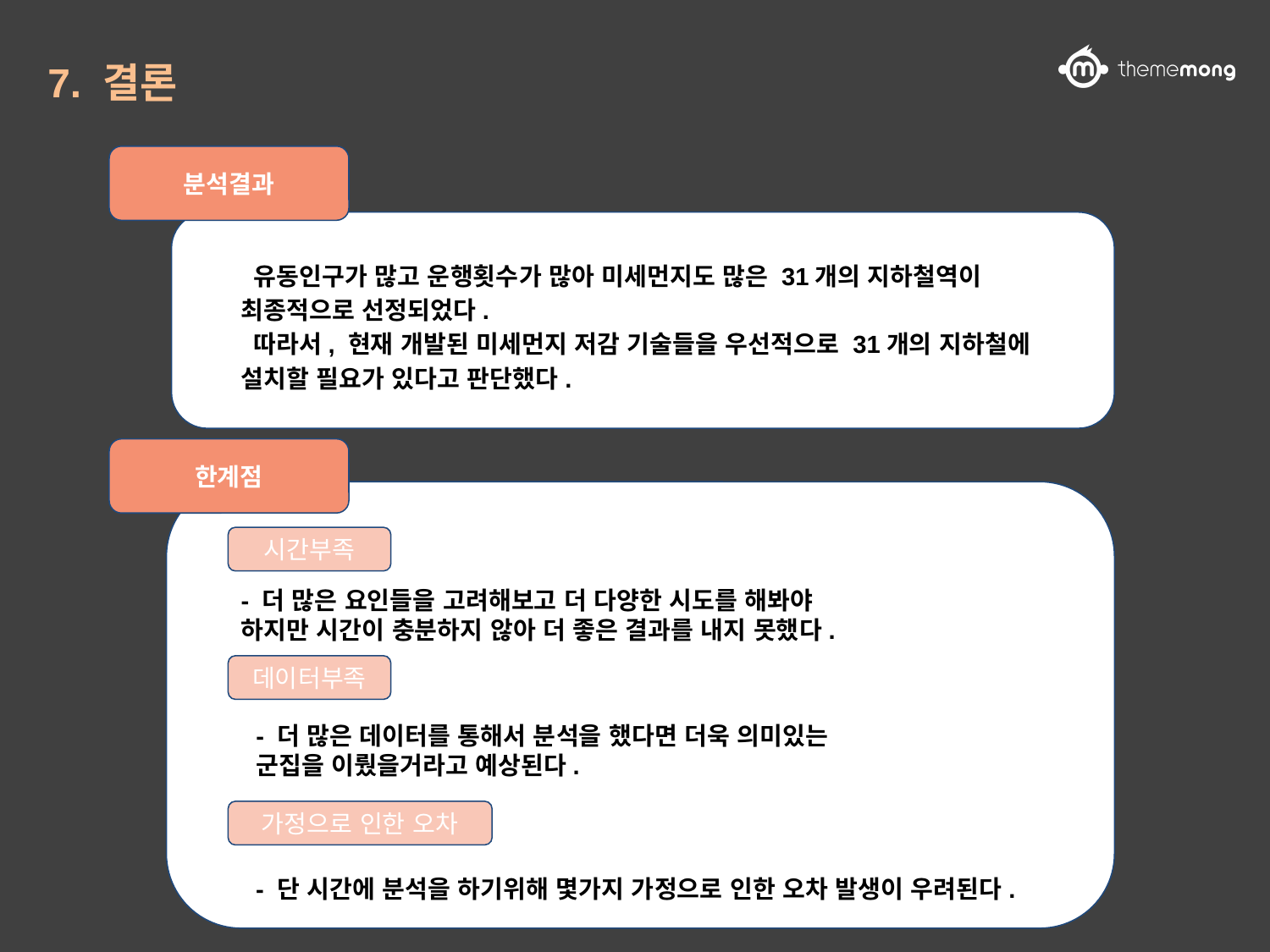

# 7. 결론
분석결과

 유동인구가 많고 운행횟수가 많아 미세먼지도 많은 31개의 지하철역이 최종적으로 선정되었다.
 따라서, 현재 개발된 미세먼지 저감 기술들을 우선적으로 31개의 지하철에 설치할 필요가 있다고 판단했다.
한계점

시간부족
- 더 많은 요인들을 고려해보고 더 다양한 시도를 해봐야 하지만 시간이 충분하지 않아 더 좋은 결과를 내지 못했다.
데이터부족
- 더 많은 데이터를 통해서 분석을 했다면 더욱 의미있는 군집을 이뤘을거라고 예상된다.
가정으로 인한 오차
- 단 시간에 분석을 하기위해 몇가지 가정으로 인한 오차 발생이 우려된다.